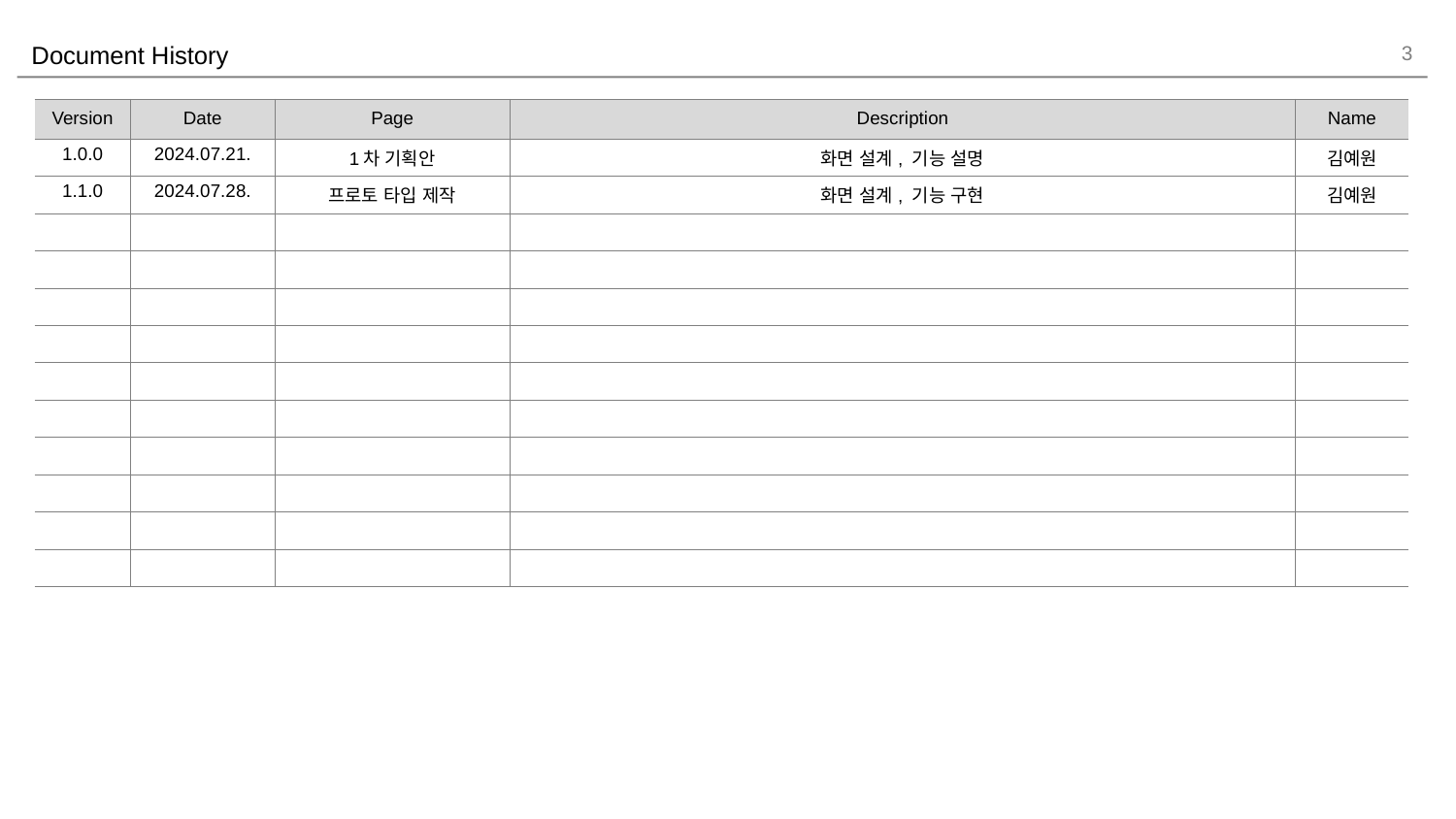

3
# Document History
| Version | Date | Page | Description | Name |
| --- | --- | --- | --- | --- |
| 1.0.0 | 2024.07.21. | 1차 기획안 | 화면 설계, 기능 설명 | 김예원 |
| 1.1.0 | 2024.07.28. | 프로토 타입 제작 | 화면 설계, 기능 구현 | 김예원 |
|  |  |  |  |  |
|  |  |  |  |  |
|  |  |  |  |  |
|  |  |  |  |  |
|  |  |  |  |  |
|  |  |  |  |  |
|  |  |  |  |  |
|  |  |  |  |  |
|  |  |  |  |  |
|  |  |  |  |  |